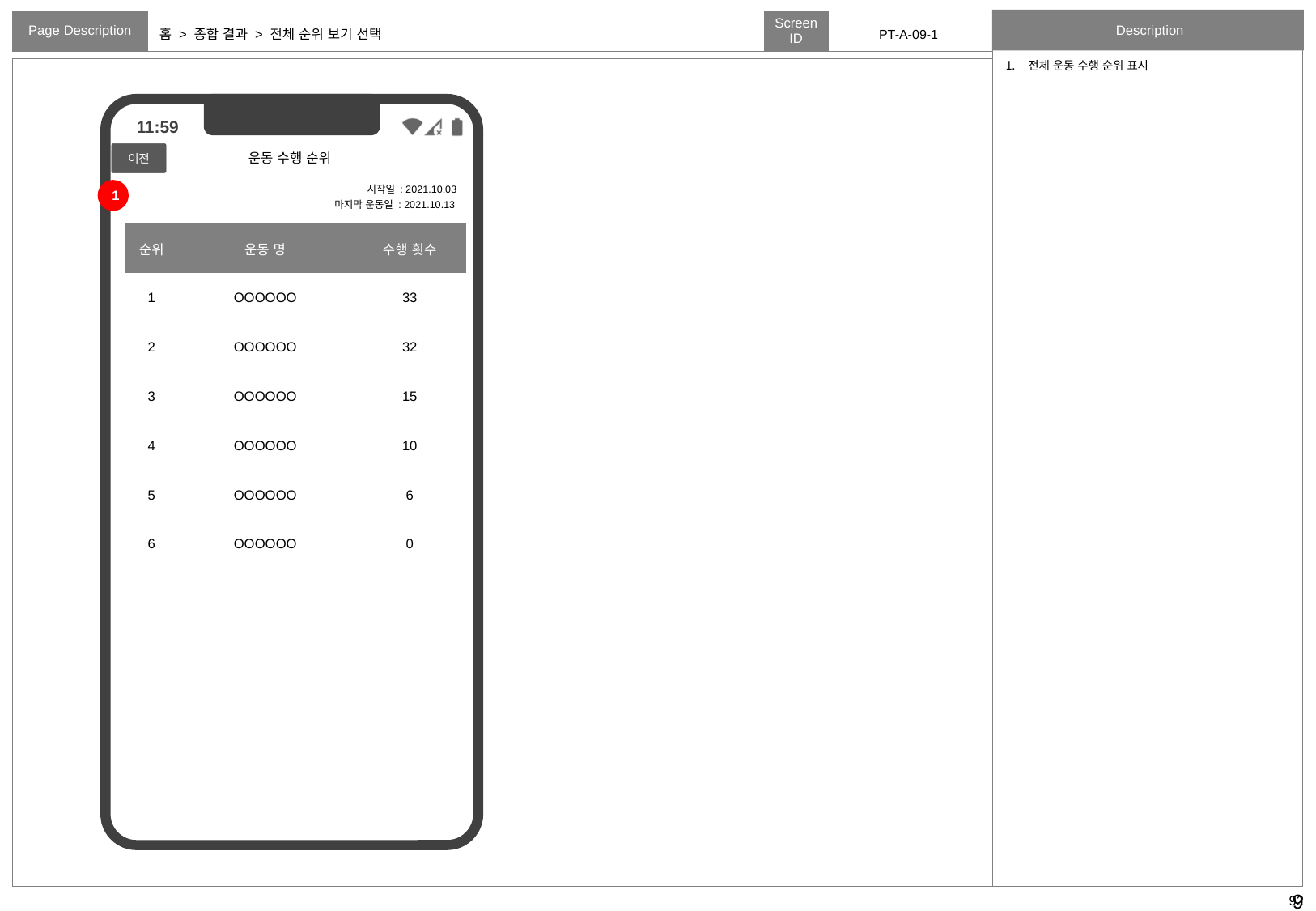

# 홈 > 종합 결과 > 전체 순위 보기 선택
PT-A-09-1
전체 운동 수행 순위 표시
운동 수행 순위
이전
시작일 : 2021.10.03
마지막 운동일 : 2021.10.13
1
| 순위 | 운동 명 | 수행 횟수 |
| --- | --- | --- |
| 1 | OOOOOO | 33 |
| 2 | OOOOOO | 32 |
| 3 | OOOOOO | 15 |
| 4 | OOOOOO | 10 |
| 5 | OOOOOO | 6 |
| 6 | OOOOOO | 0 |
92